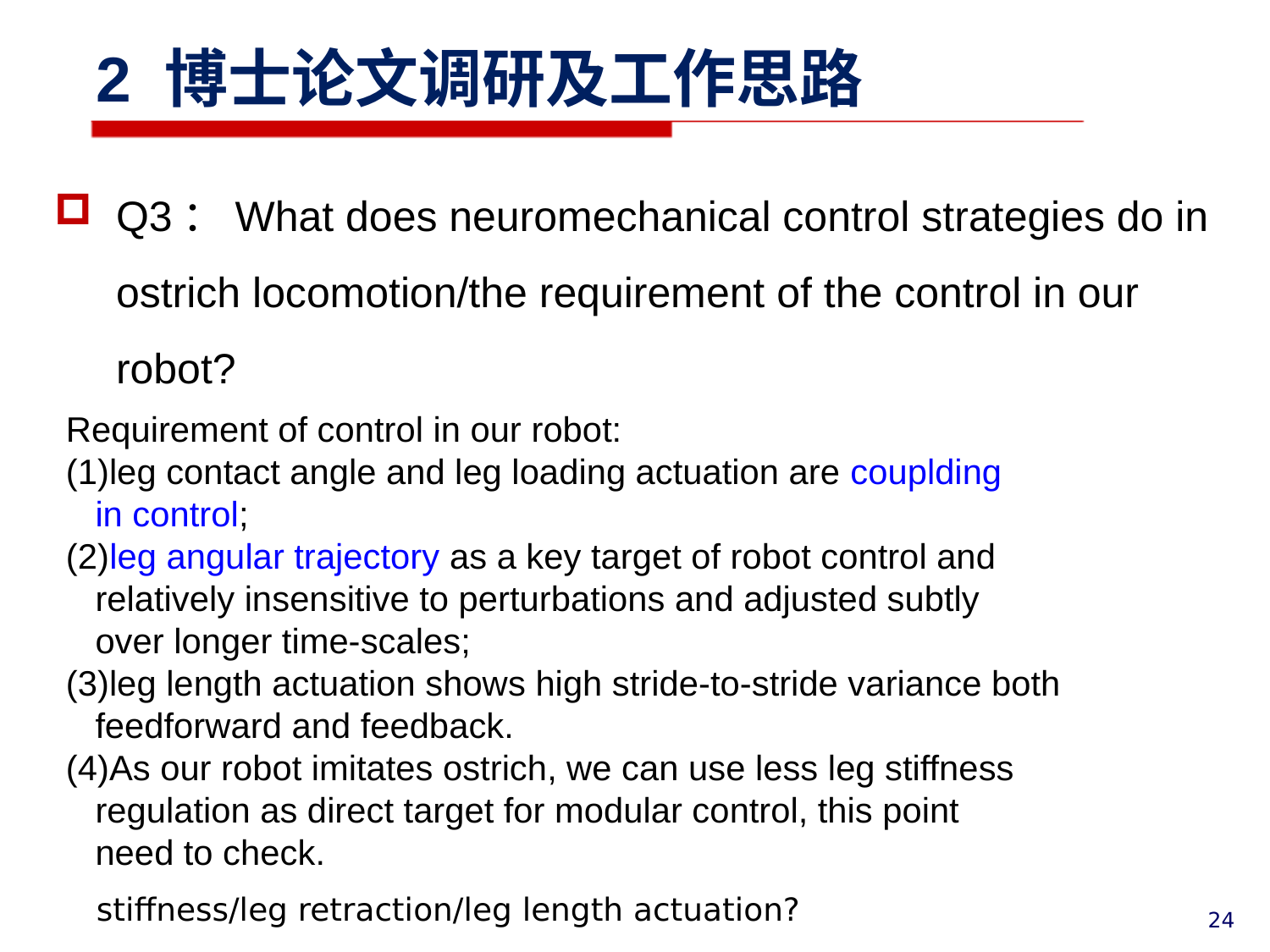

2 博士论文调研及工作思路
Q3：What does neuromechanical control strategies do in ostrich locomotion/the requirement of the control in our robot?
Requirement of control in our robot:
(1)leg contact angle and leg loading actuation are couplding
   in control;
(2)leg angular trajectory as a key target of robot control and
   relatively insensitive to perturbations and adjusted subtly
   over longer time-scales;
(3)leg length actuation shows high stride-to-stride variance both
   feedforward and feedback.
(4)As our robot imitates ostrich, we can use less leg stiffness
   regulation as direct target for modular control, this point
   need to check.
stiffness/leg retraction/leg length actuation?
24
24